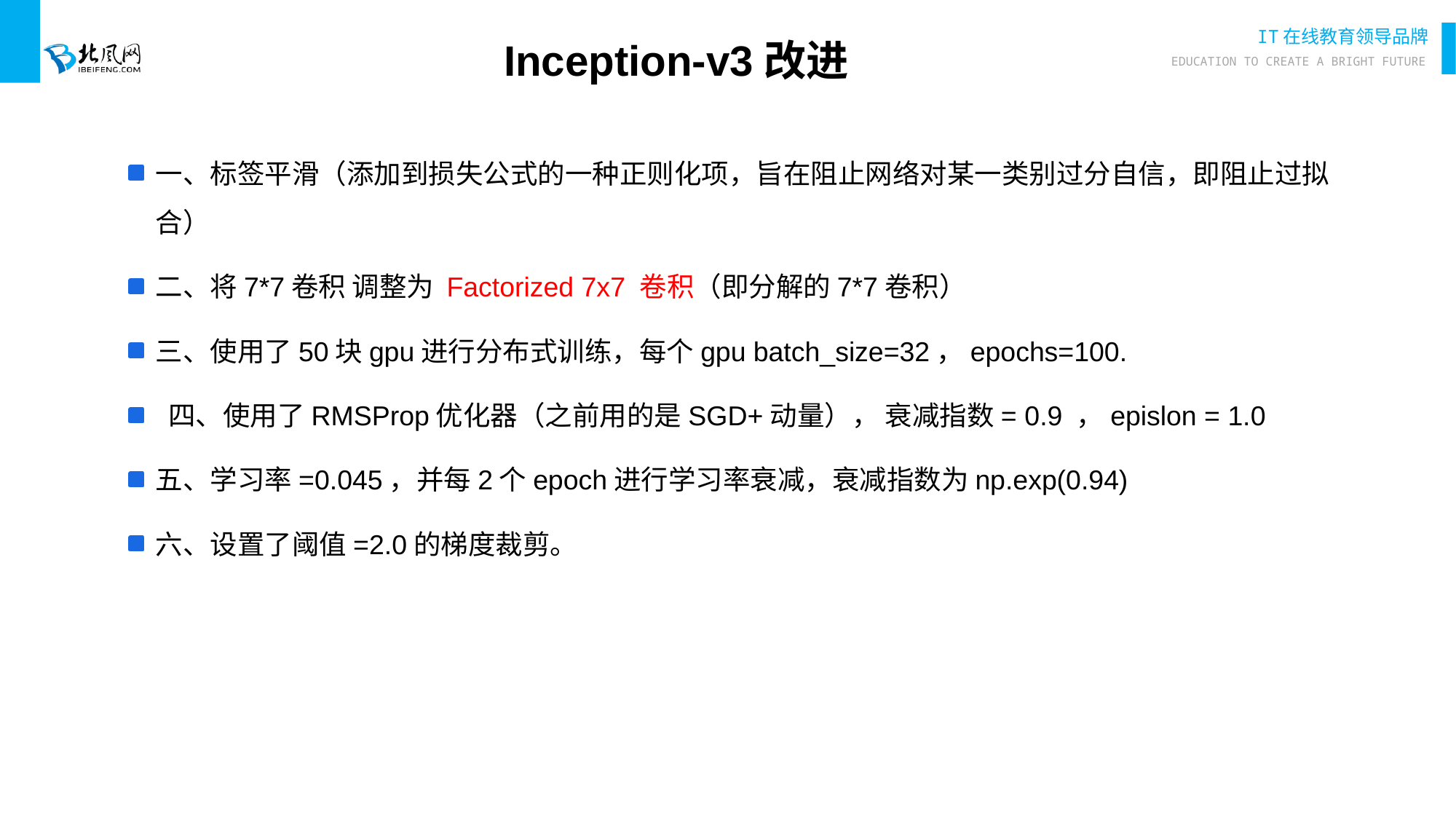

# Inception-v3改进
一、标签平滑（添加到损失公式的一种正则化项，旨在阻止网络对某一类别过分自信，即阻止过拟合）
二、将7*7卷积 调整为 Factorized 7x7 卷积（即分解的7*7卷积）
三、使用了50块gpu进行分布式训练，每个gpu batch_size=32，epochs=100.
 四、使用了RMSProp优化器（之前用的是SGD+动量）， 衰减指数= 0.9 ，epislon = 1.0
五、学习率=0.045，并每2个epoch进行学习率衰减，衰减指数为np.exp(0.94)
六、设置了阈值=2.0的梯度裁剪。